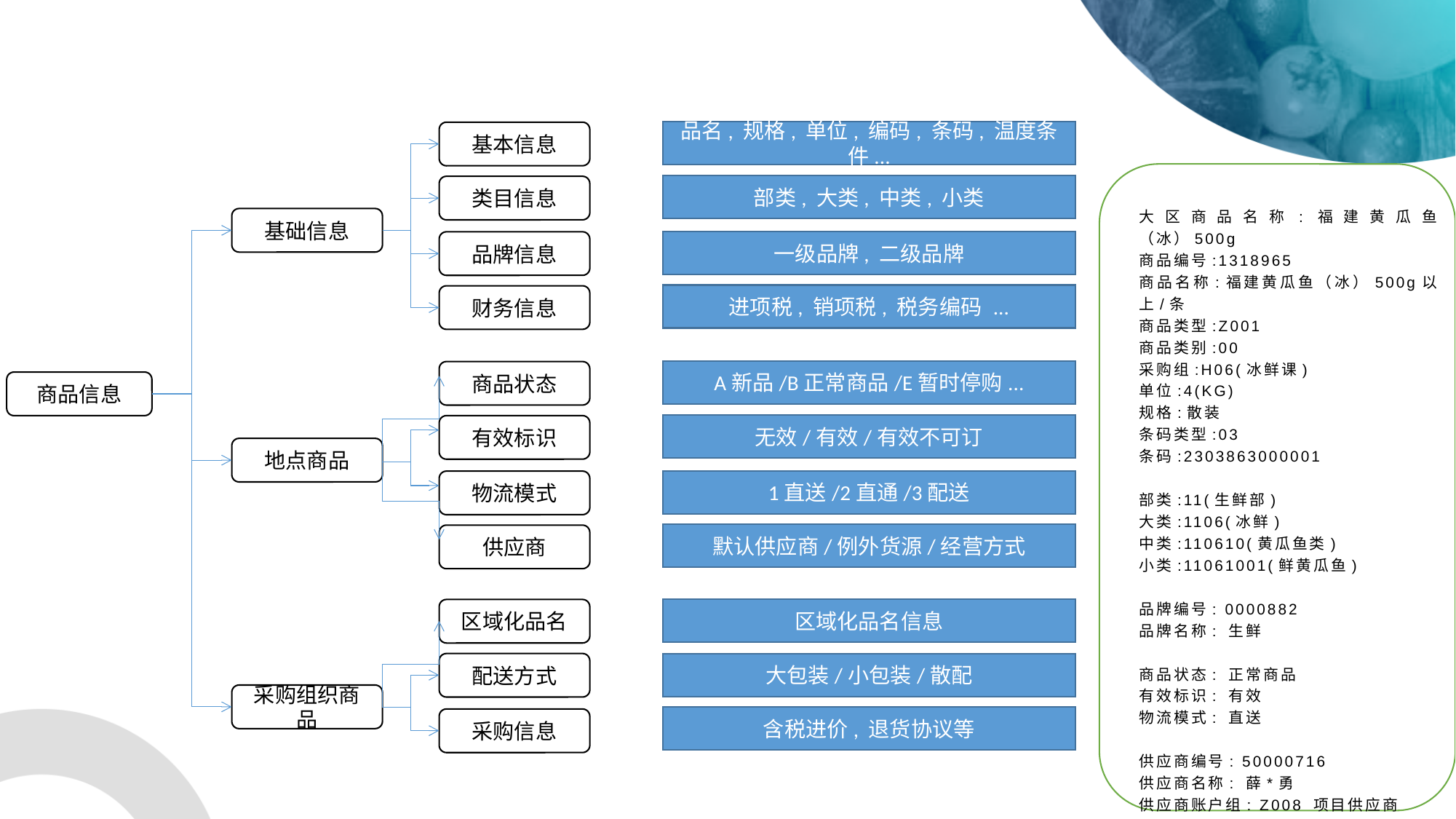

品名, 规格, 单位, 编码, 条码, 温度条件...
基本信息

部类, 大类, 中类, 小类
类目信息
大区商品名称:福建黄瓜鱼（冰）500g
商品编号:1318965
商品名称:福建黄瓜鱼（冰）500g以上/条
商品类型:Z001
商品类别:00
采购组:H06(冰鲜课)
单位:4(KG)
规格:散装
条码类型:03
条码:2303863000001

部类:11(生鲜部)
大类:1106(冰鲜)
中类:110610(黄瓜鱼类)
小类:11061001(鲜黄瓜鱼)

品牌编号: 0000882
品牌名称: 生鲜

商品状态: 正常商品
有效标识: 有效
物流模式: 直送

供应商编号: 50000716
供应商名称: 薛*勇
供应商账户组: Z008 项目供应商
基础信息
一级品牌, 二级品牌
品牌信息
进项税, 销项税, 税务编码 ...
财务信息
A新品/B正常商品/E暂时停购...
商品状态
商品信息
无效/有效/有效不可订
有效标识
地点商品
1直送/2直通/3配送
物流模式
默认供应商/例外货源/经营方式
供应商
区域化品名
区域化品名信息
配送方式
大包装/小包装/散配
采购组织商品
含税进价, 退货协议等
采购信息